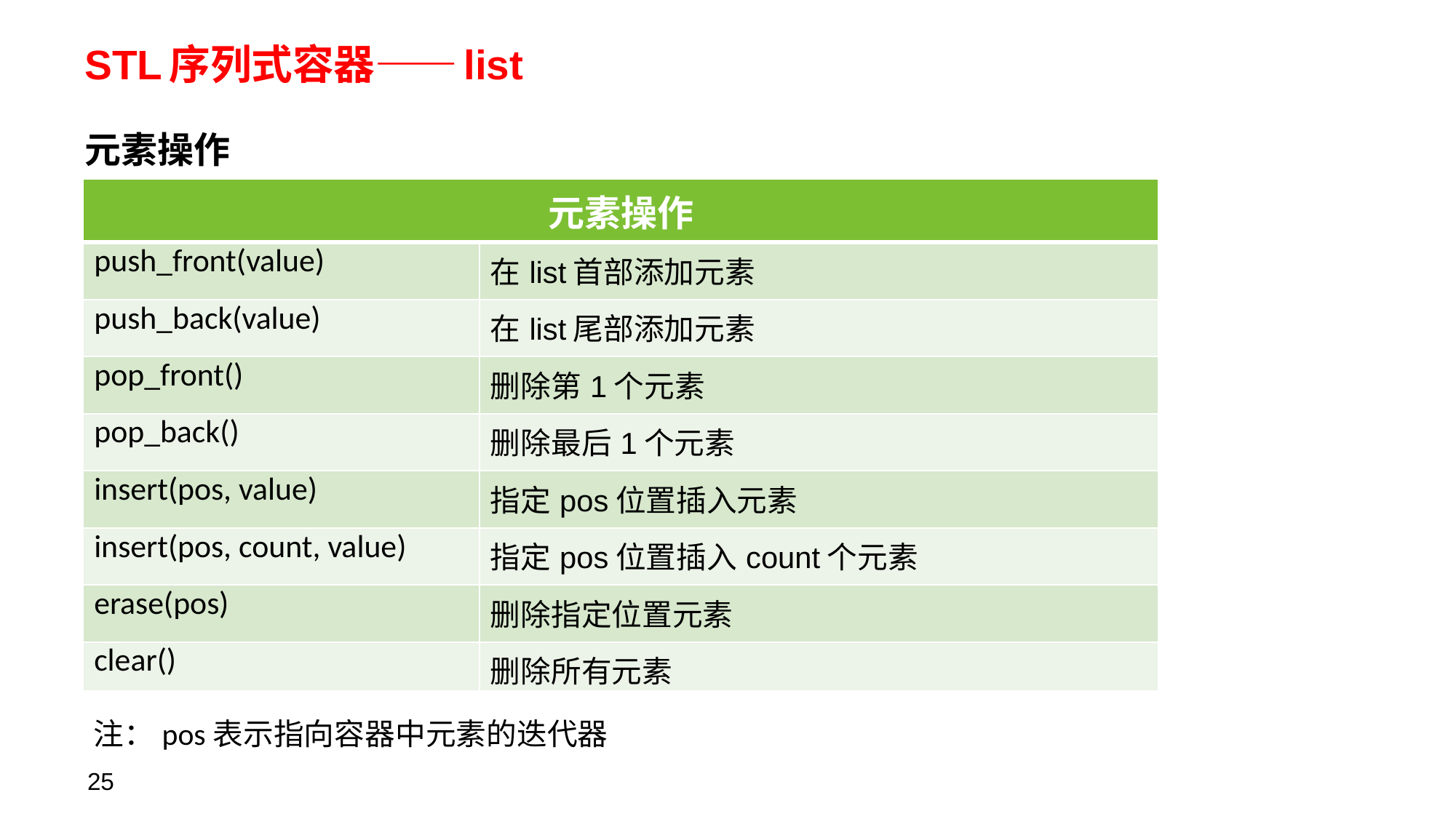

# STL序列式容器——list
元素操作
| 元素操作 |  |
| --- | --- |
| push\_front(value) | 在list首部添加元素 |
| push\_back(value) | 在list尾部添加元素 |
| pop\_front() | 删除第1个元素 |
| pop\_back() | 删除最后1个元素 |
| insert(pos, value) | 指定pos位置插入元素 |
| insert(pos, count, value) | 指定pos位置插入count个元素 |
| erase(pos) | 删除指定位置元素 |
| clear() | 删除所有元素 |
注：pos表示指向容器中元素的迭代器
25